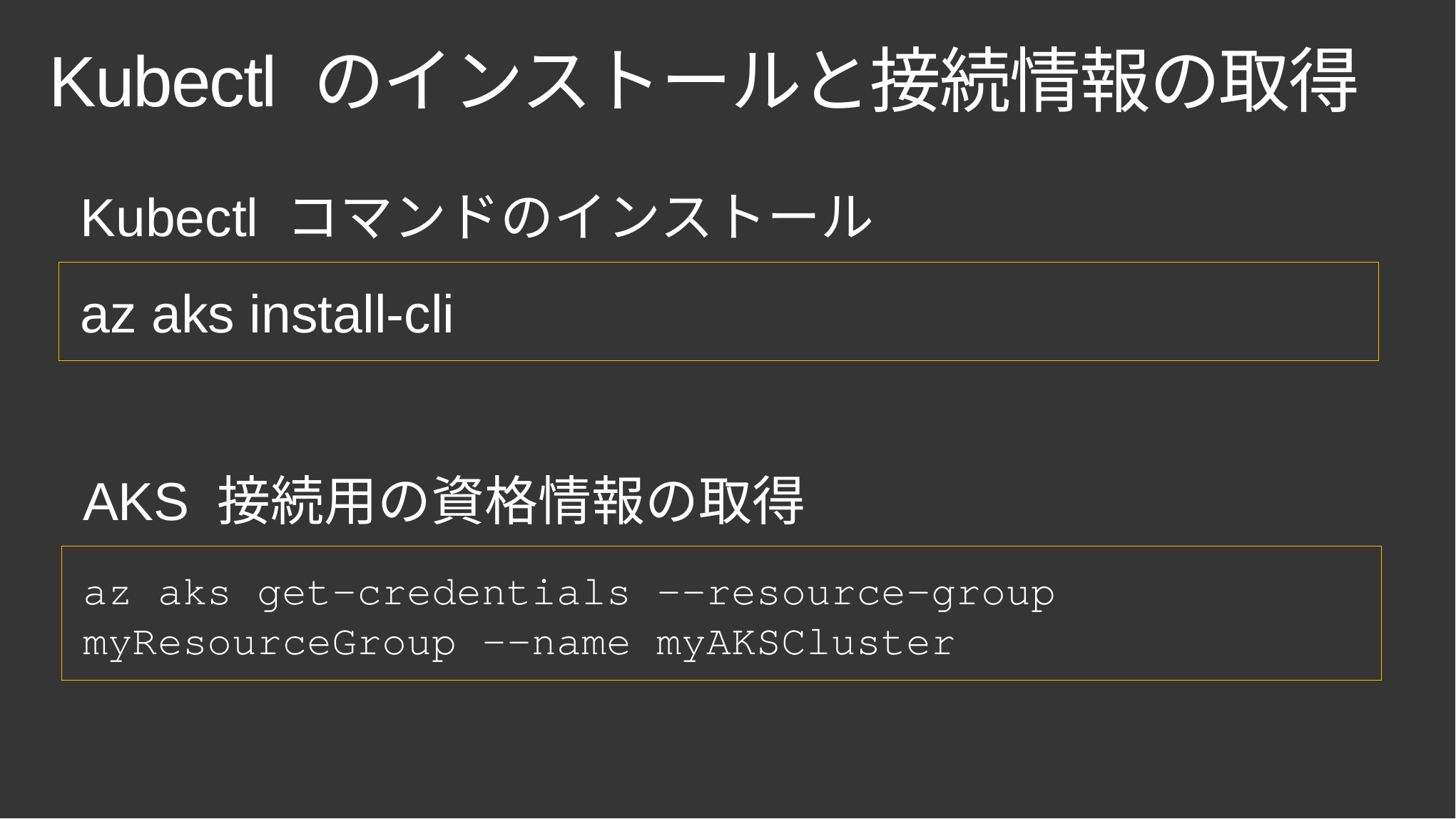

# Kubectl のインストールと接続情報の取得
Kubectl コマンドのインストール
az aks install-cli
AKS 接続用の資格情報の取得
az aks get-credentials --resource-group myResourceGroup --name myAKSCluster